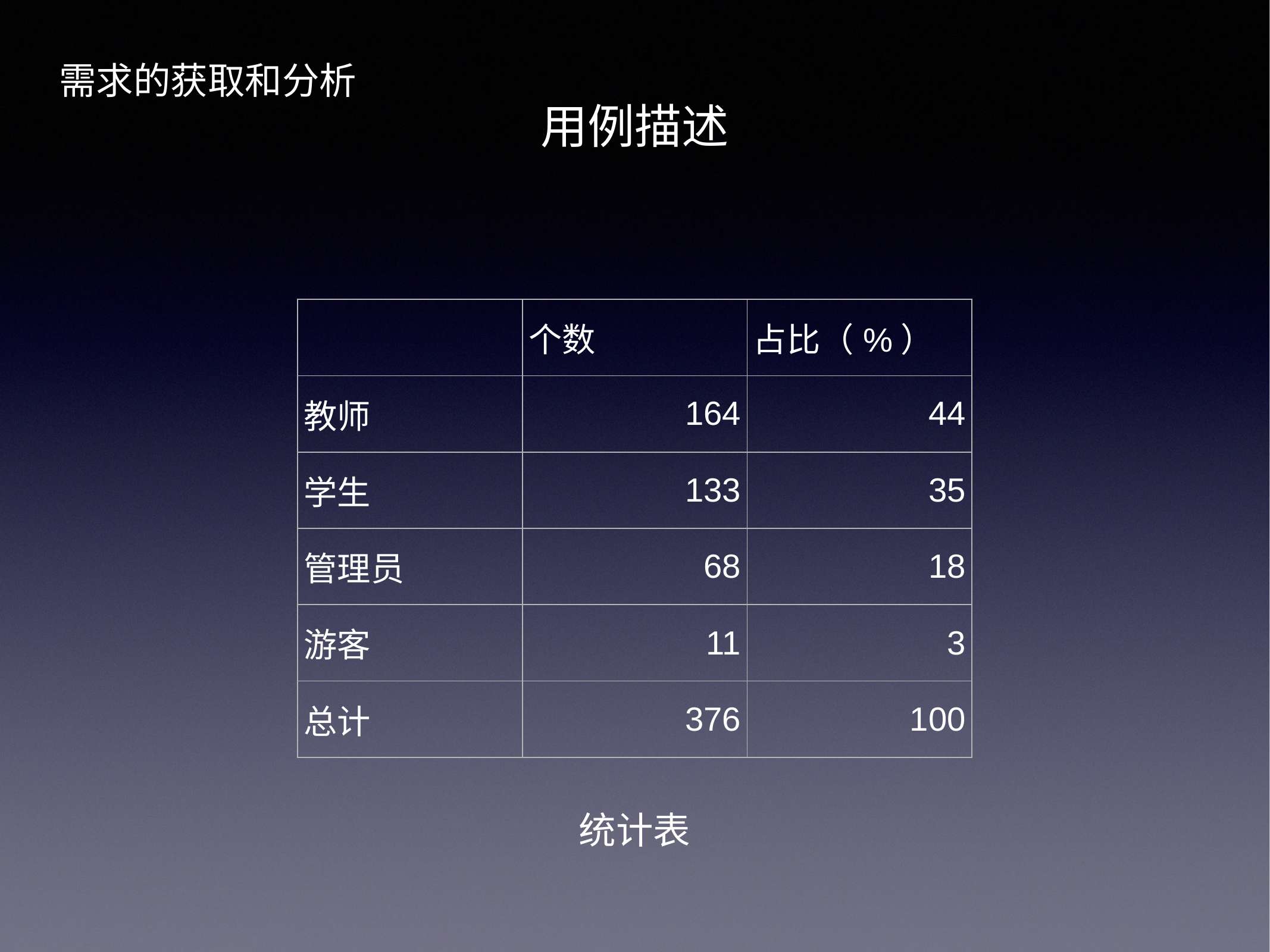

需求的获取和分析
用例描述
|  | 个数 | 占比（%） |
| --- | --- | --- |
| 教师 | 164 | 44 |
| 学生 | 133 | 35 |
| 管理员 | 68 | 18 |
| 游客 | 11 | 3 |
| 总计 | 376 | 100 |
统计表